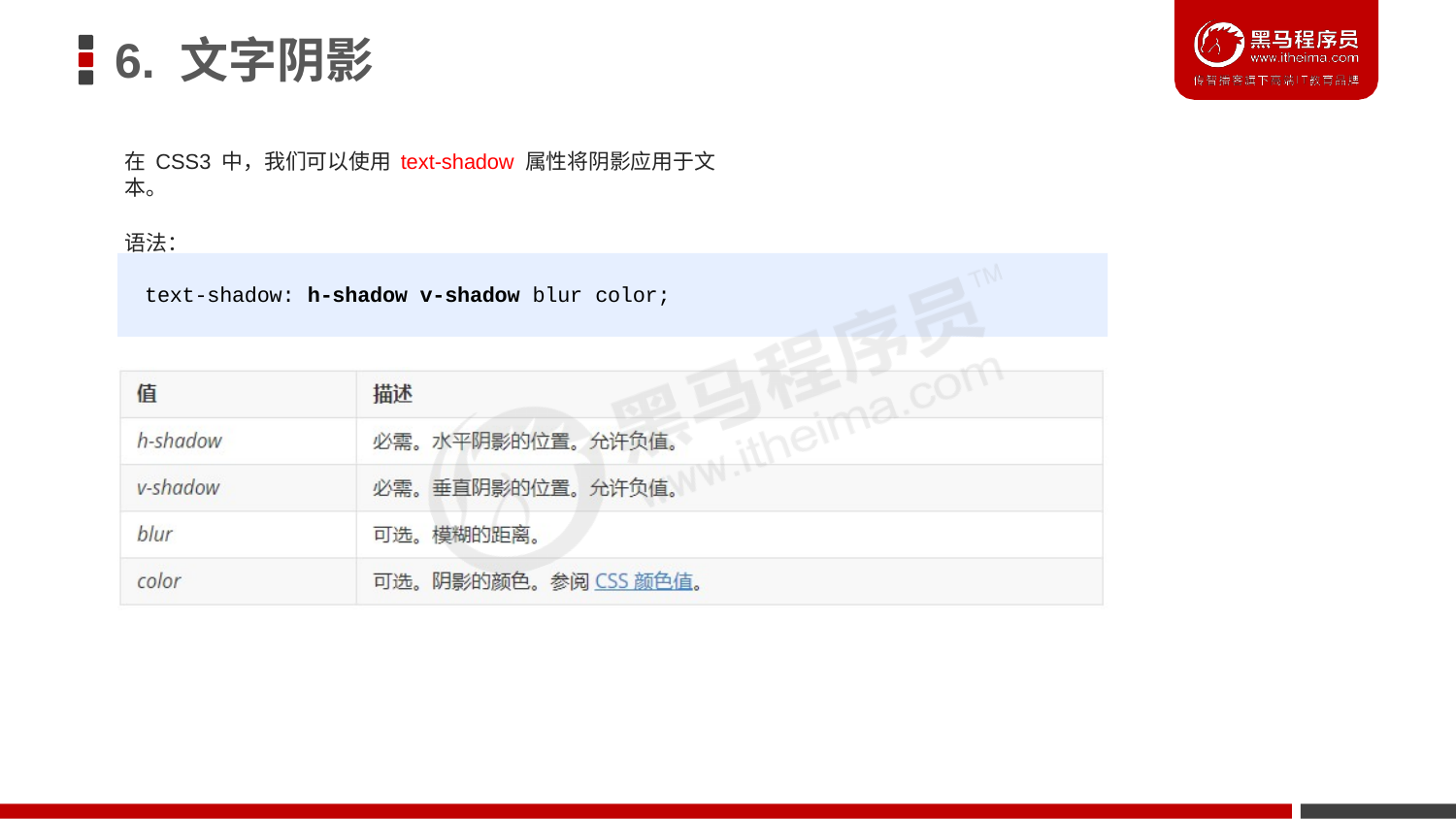

# 6. 文字阴影
在 CSS3 中，我们可以使用 text-shadow 属性将阴影应用于文本。

语法：

text-shadow: h-shadow v-shadow blur color;